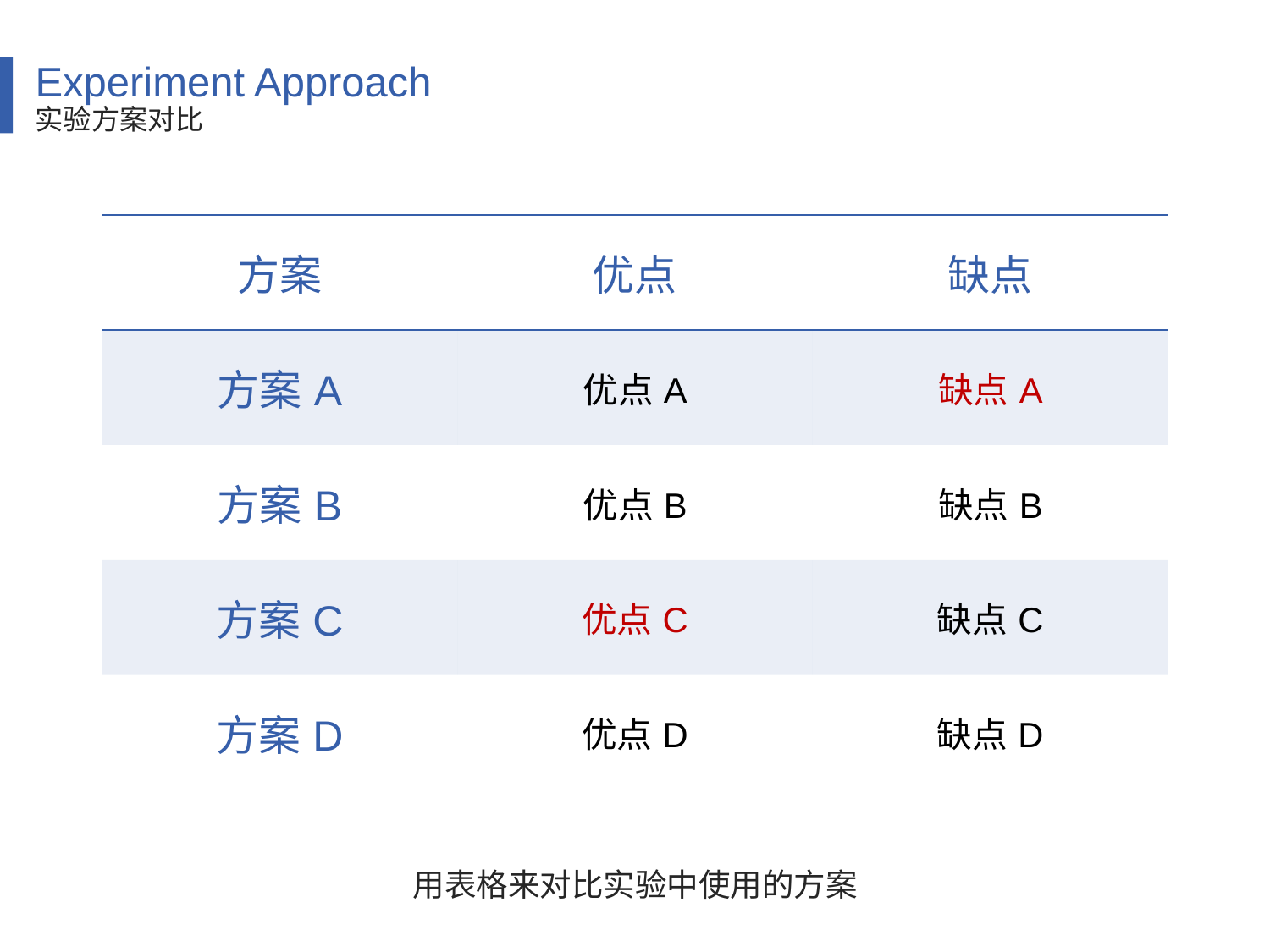

Experiment Approach
实验方案对比
| 方案 | 优点 | 缺点 |
| --- | --- | --- |
| 方案A | 优点A | 缺点A |
| 方案B | 优点B | 缺点B |
| 方案C | 优点C | 缺点C |
| 方案D | 优点D | 缺点D |
用表格来对比实验中使用的方案